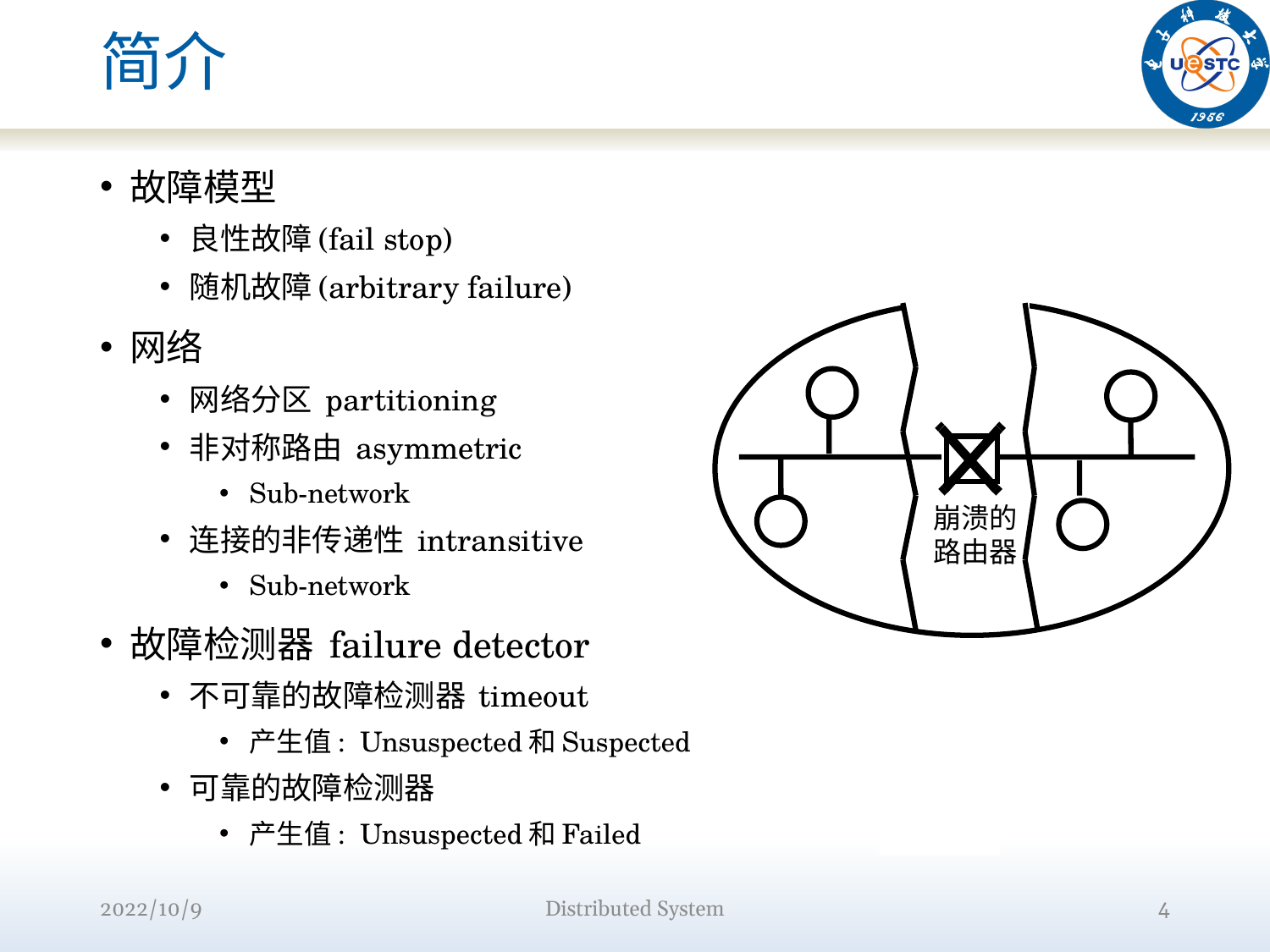

# 简介
故障模型
良性故障(fail stop)
随机故障(arbitrary failure)
网络
网络分区 partitioning
非对称路由 asymmetric
Sub-network
连接的非传递性 intransitive
Sub-network
故障检测器 failure detector
不可靠的故障检测器 timeout
产生值:  Unsuspected和Suspected
可靠的故障检测器
产生值:  Unsuspected和Failed

崩溃的
路由器

2022/10/9
Distributed System
4